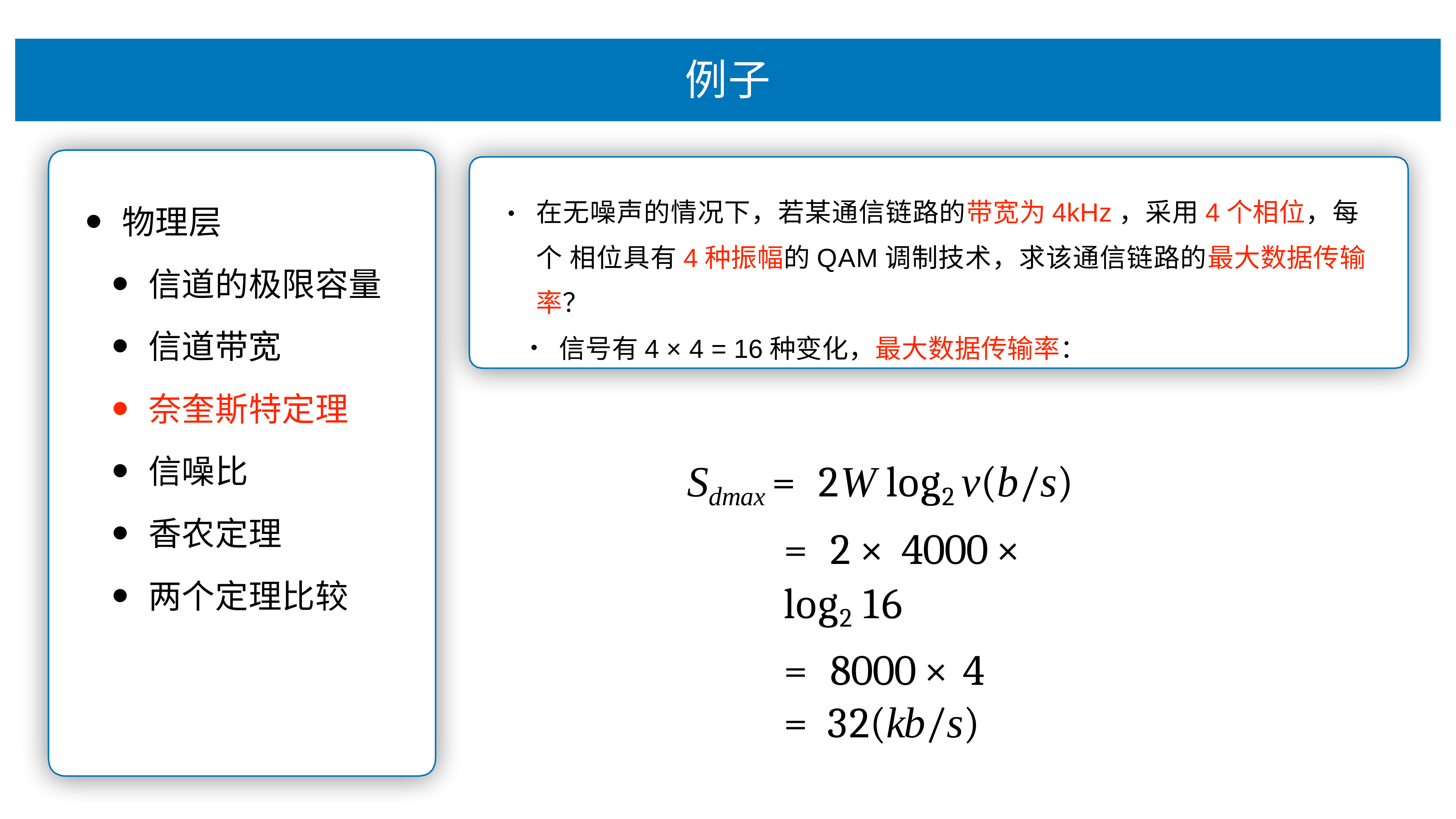

例⼦

在⽆噪声的情况下，若某通信链路的带宽为4kHz，采⽤4个相位，每个 相位具有4种振幅的QAM调制技术，求该通信链路的最⼤数据传输率？
信号有4 × 4 = 16种变化，最⼤数据传输率：
物理层
信道的极限容量
信道带宽
奈奎斯特定理
信噪⽐
⾹农定理
两个定理⽐较
•
Sdmax = 2W log2 v(b/s)
= 2 × 4000 × log2 16
= 8000 × 4
= 32(kb/s)